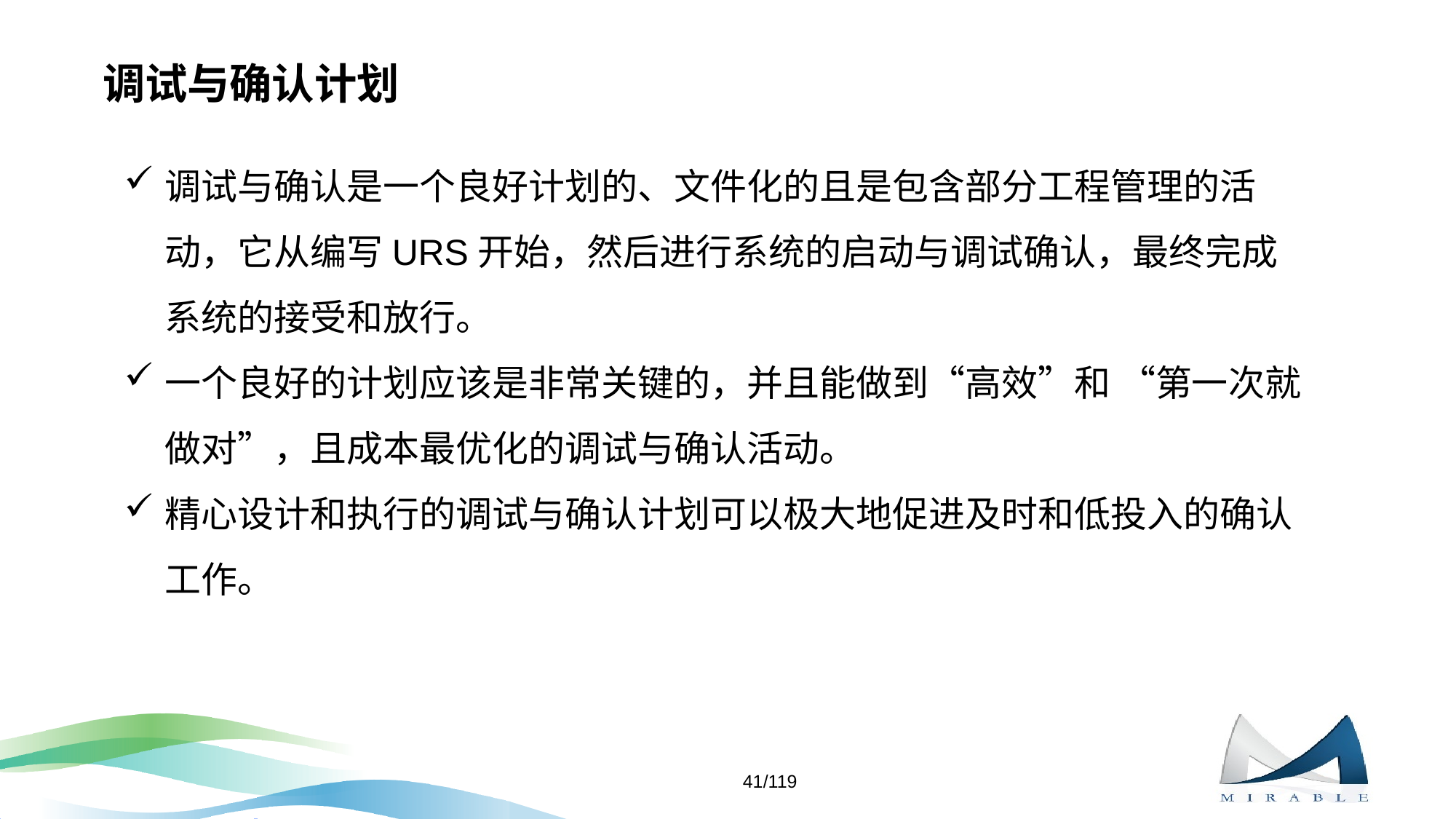

# 调试与确认计划
调试与确认是一个良好计划的、文件化的且是包含部分工程管理的活动，它从编写URS开始，然后进行系统的启动与调试确认，最终完成系统的接受和放行。
一个良好的计划应该是非常关键的，并且能做到“高效”和 “第一次就做对”，且成本最优化的调试与确认活动。
精心设计和执行的调试与确认计划可以极大地促进及时和低投入的确认工作。
41/119